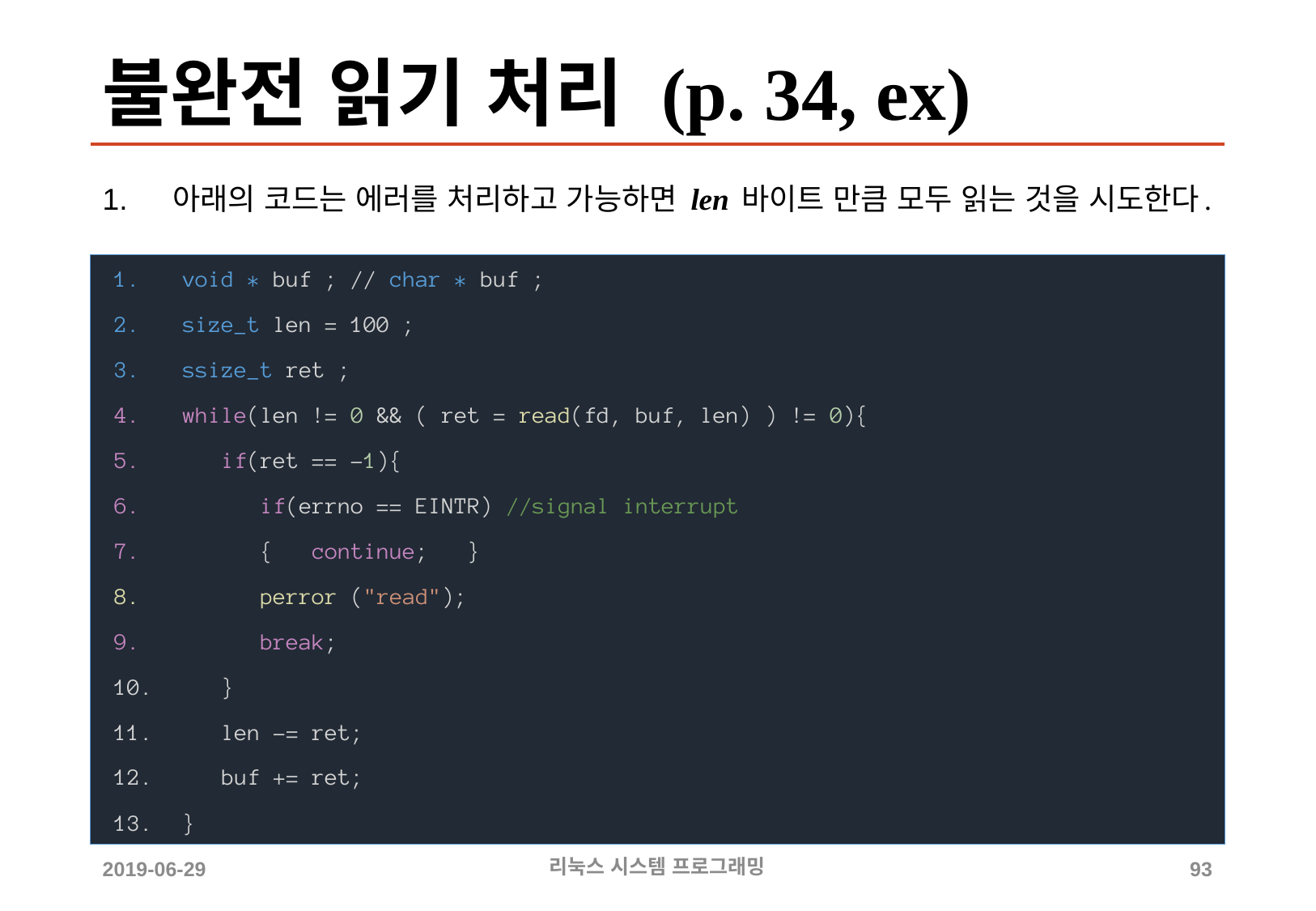

# 불완전 읽기 처리 (p. 34, ex)
아래의 코드는 에러를 처리하고 가능하면 len 바이트 만큼 모두 읽는 것을 시도한다.
void * buf ; // char * buf ;
size_t len = 100 ;
ssize_t ret ;
while(len != 0 && ( ret = read(fd, buf, len) ) != 0){
   if(ret == -1){
      if(errno == EINTR) //signal interrupt
      {   continue;   }
      perror ("read");
      break;
   }
   len -= ret;
   buf += ret;
}
2019-06-29
리눅스 시스템 프로그래밍
93